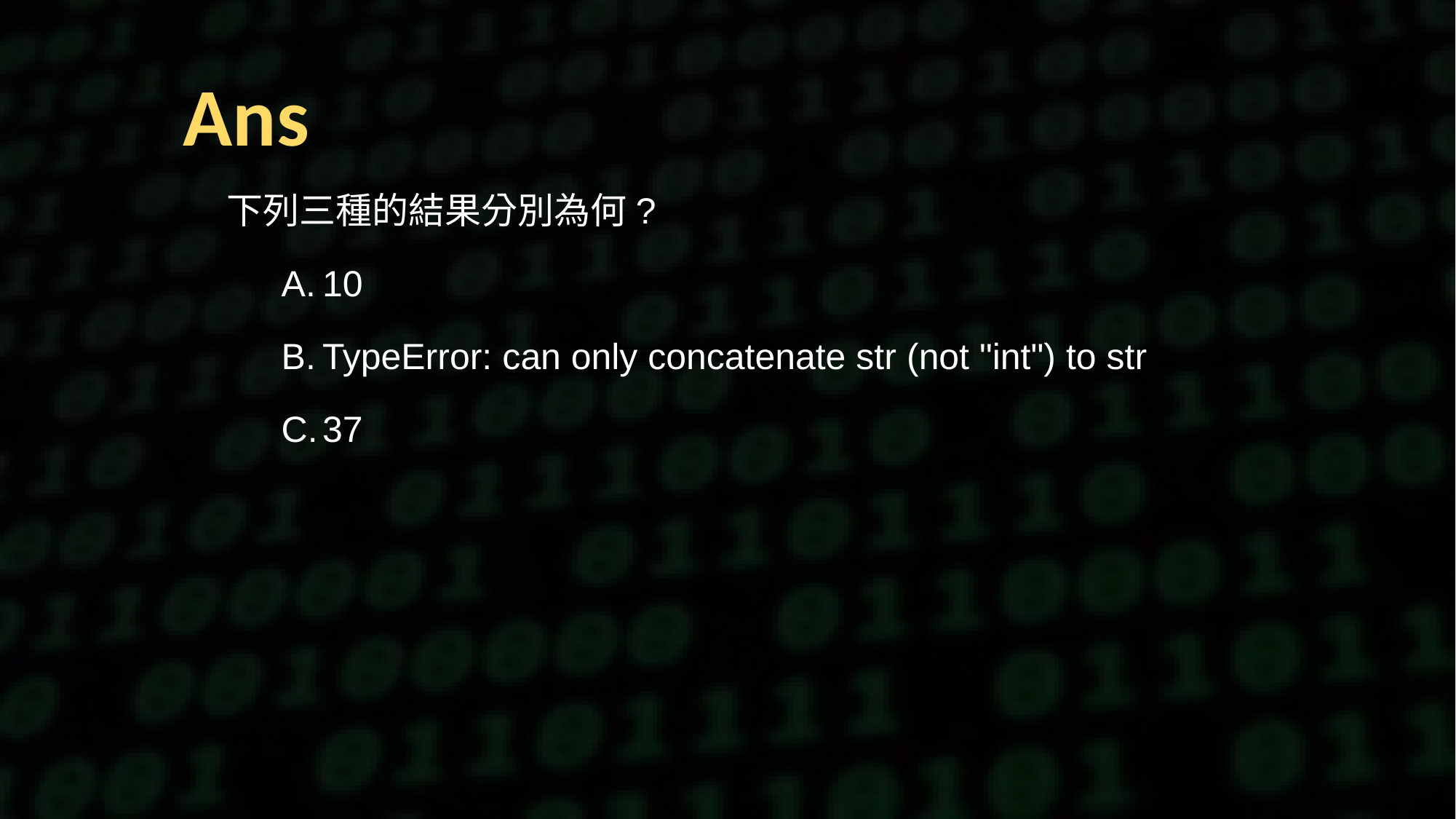

Ans
下列三種的結果分別為何?
10
TypeError: can only concatenate str (not "int") to str
37